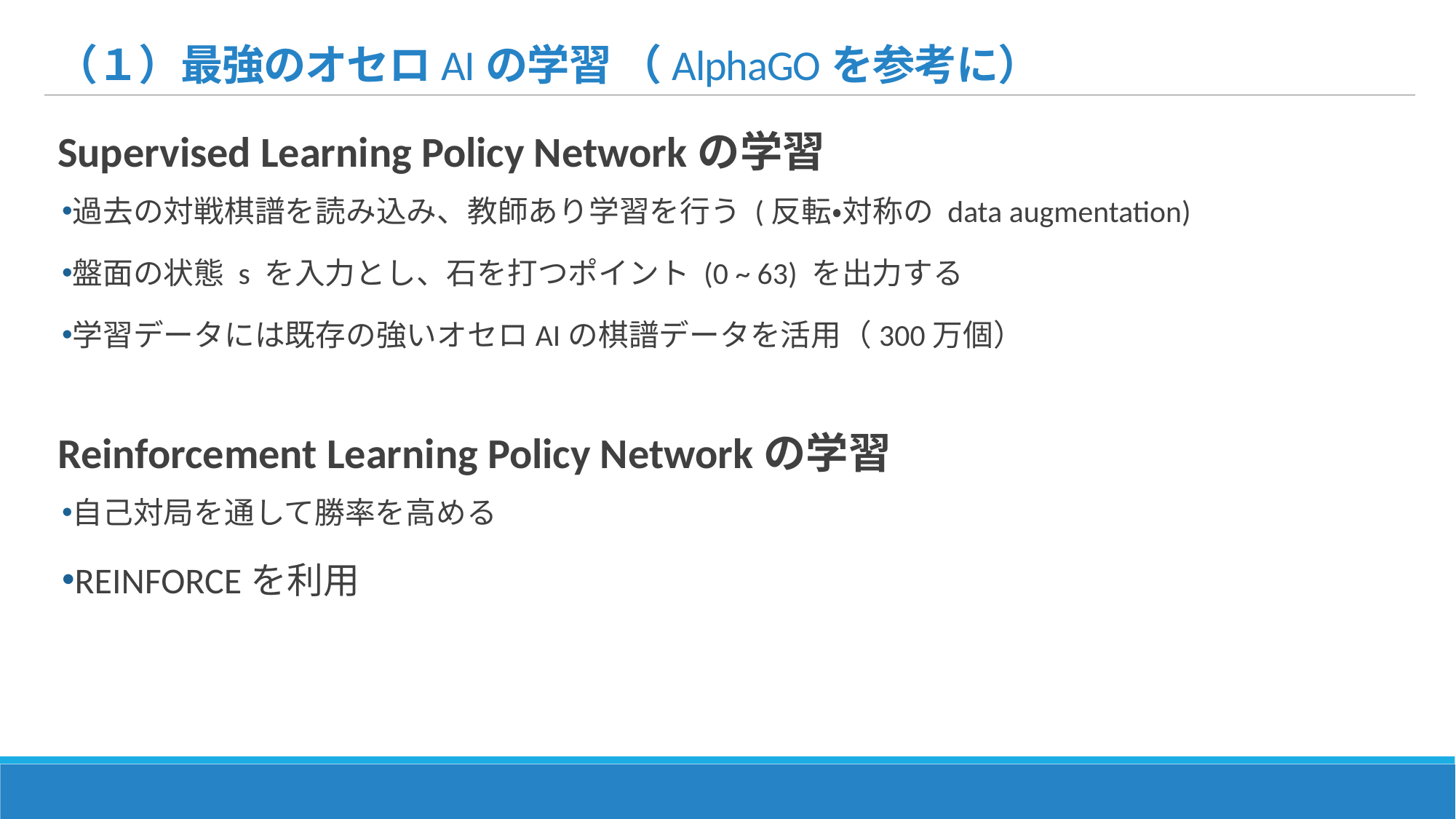

# （１）最強のオセロAIの学習 （AlphaGOを参考に）
Supervised Learning Policy Networkの学習
過去の対戦棋譜を読み込み、教師あり学習を行う (反転・対称の data augmentation)
盤面の状態 s を入力とし、石を打つポイント (0 ~ 63) を出力する
学習データには既存の強いオセロAIの棋譜データを活用（300万個）
Reinforcement Learning Policy Networkの学習
自己対局を通して勝率を高める
REINFORCEを利用